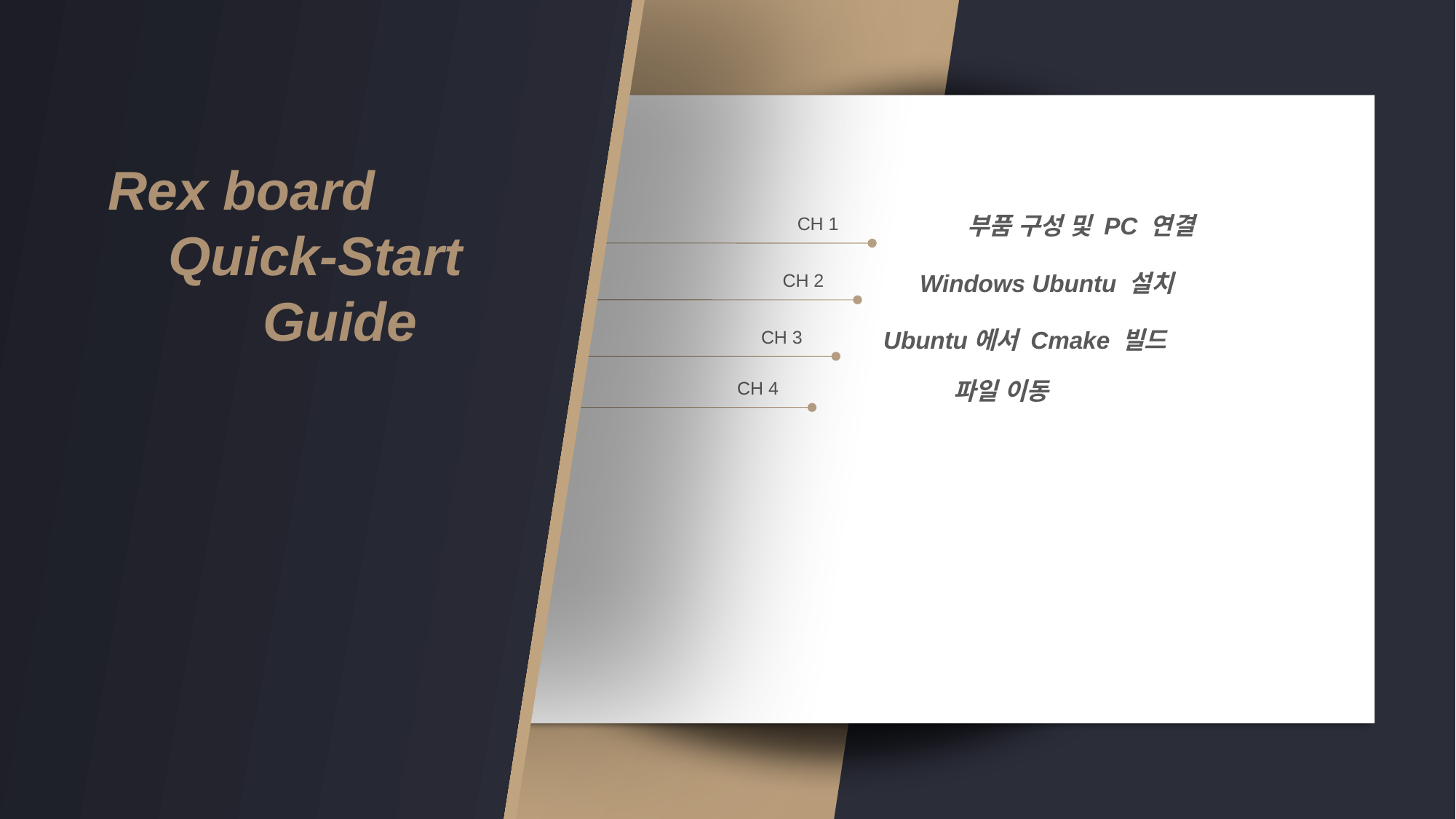

Rex board
         Quick-Start
       Guide

부품 구성 및 PC 연결
    CH 1
Windows Ubuntu 설치
    CH 2
Ubuntu에서 Cmake 빌드
    CH 3
파일 이동
    CH 4